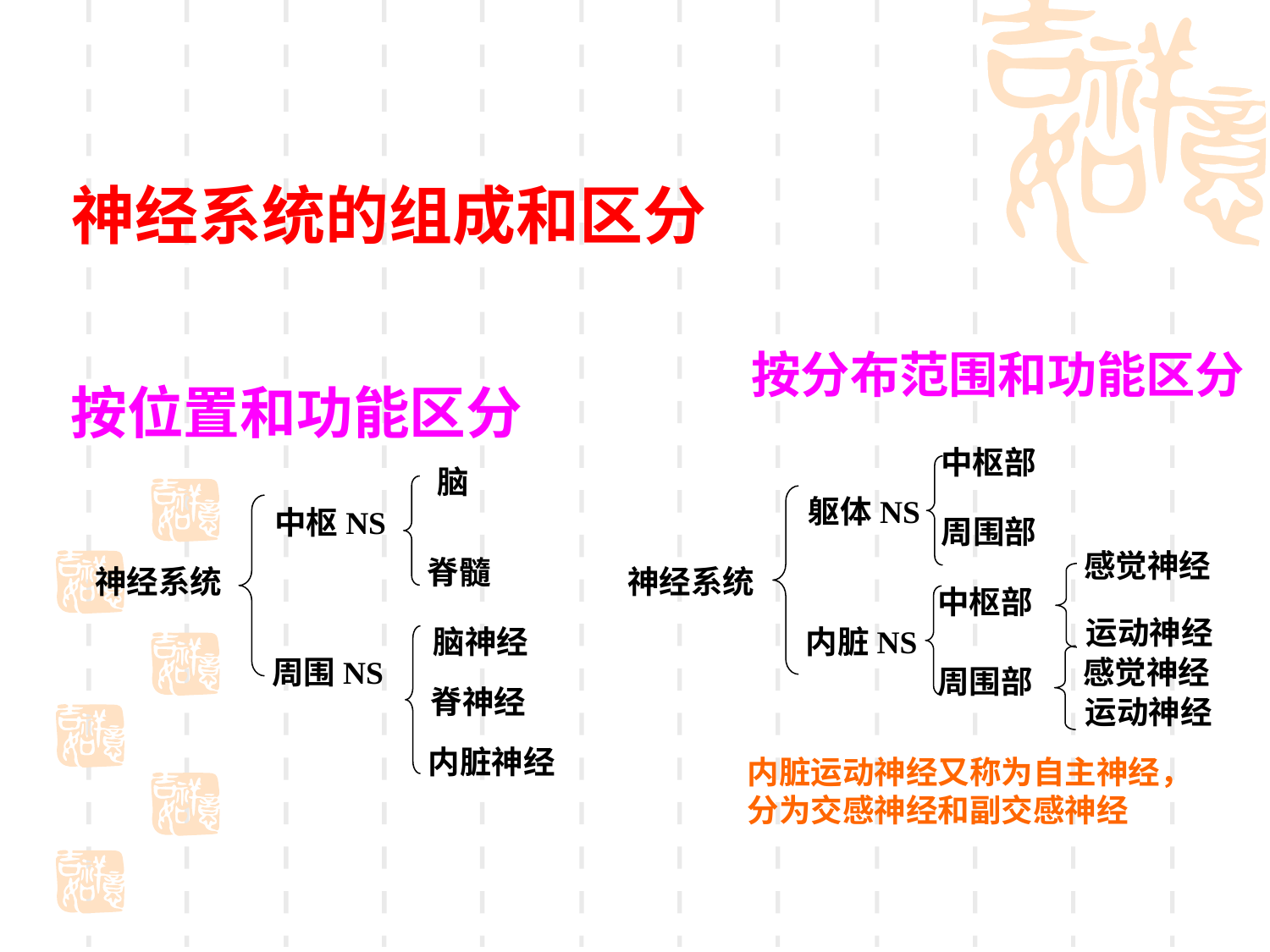

神经系统的组成和区分
按分布范围和功能区分
按位置和功能区分
中枢部
脑

躯体NS

中枢NS
周围部
感觉神经
脊髓
神经系统
神经系统

中枢部

运动神经
脑神经
内脏NS

周围NS

感觉神经
周围部
脊神经
运动神经
内脏神经
内脏运动神经又称为自主神经，
分为交感神经和副交感神经